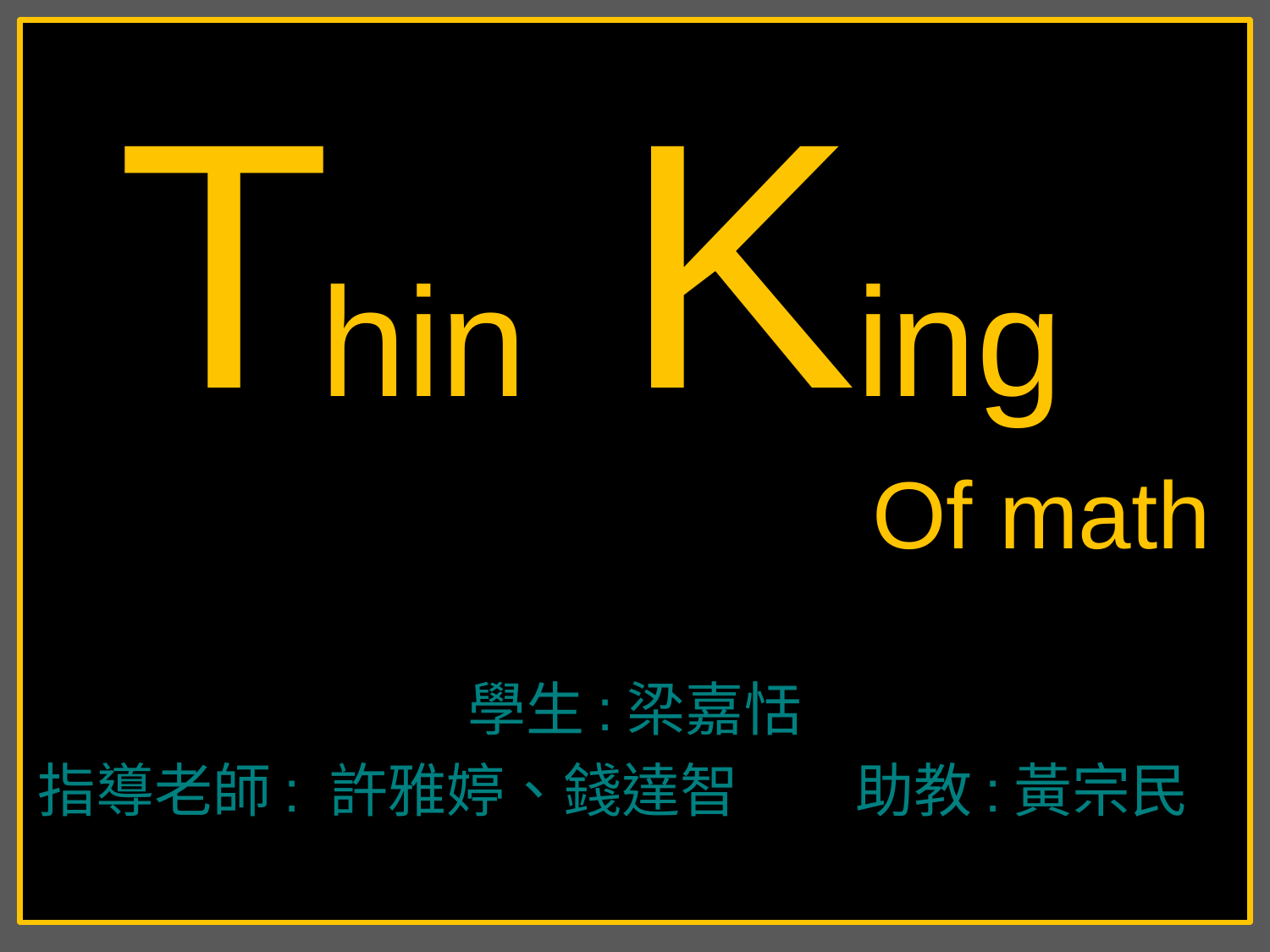

T
K
# hin
ing

Of math
學生:梁嘉恬
指導老師: 許雅婷、錢達智    助教:黃宗民